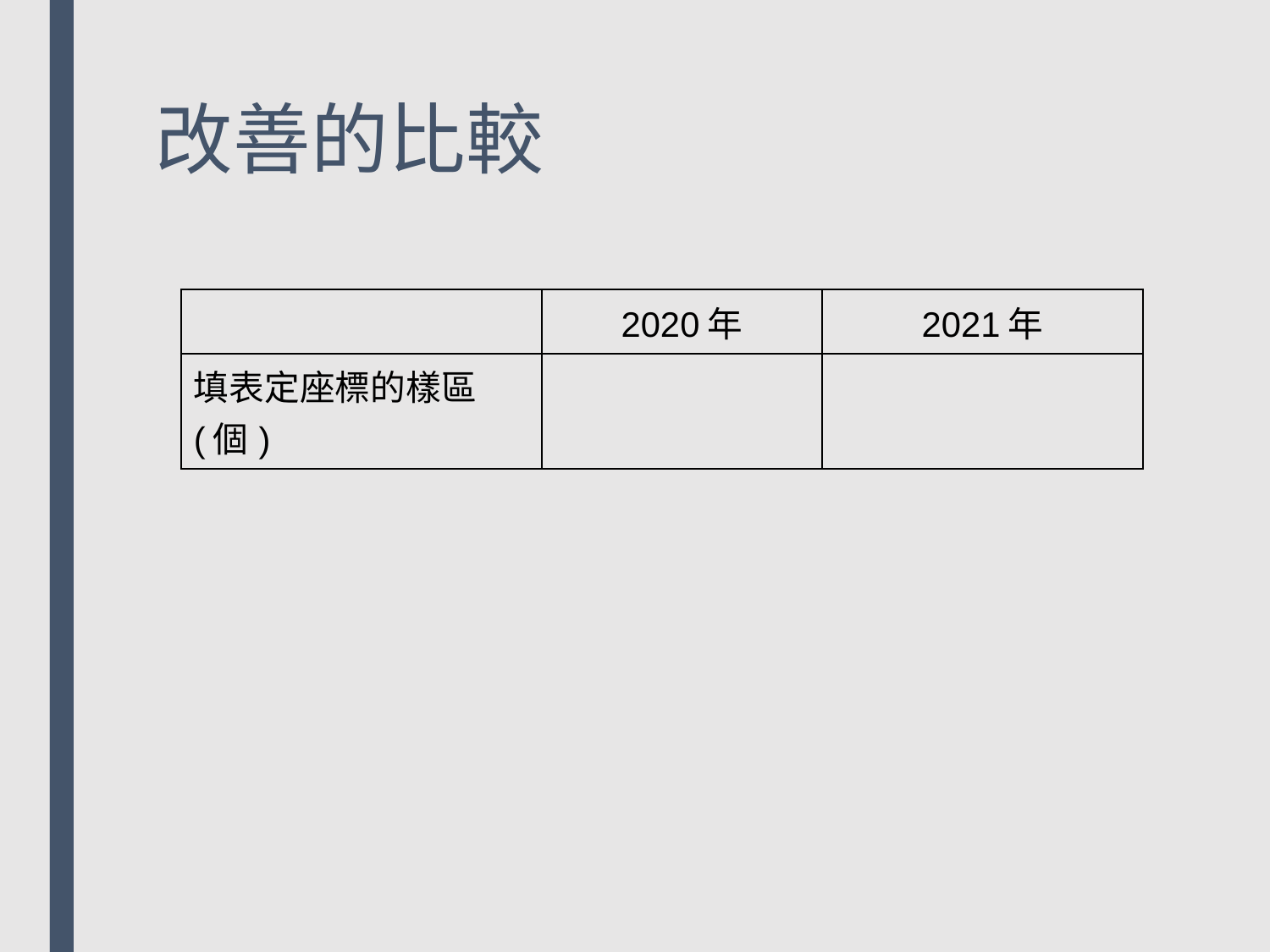

# 改善的比較
|  | 2020年 | 2021年 |
| --- | --- | --- |
| 填表定座標的樣區 (個) |  |  |